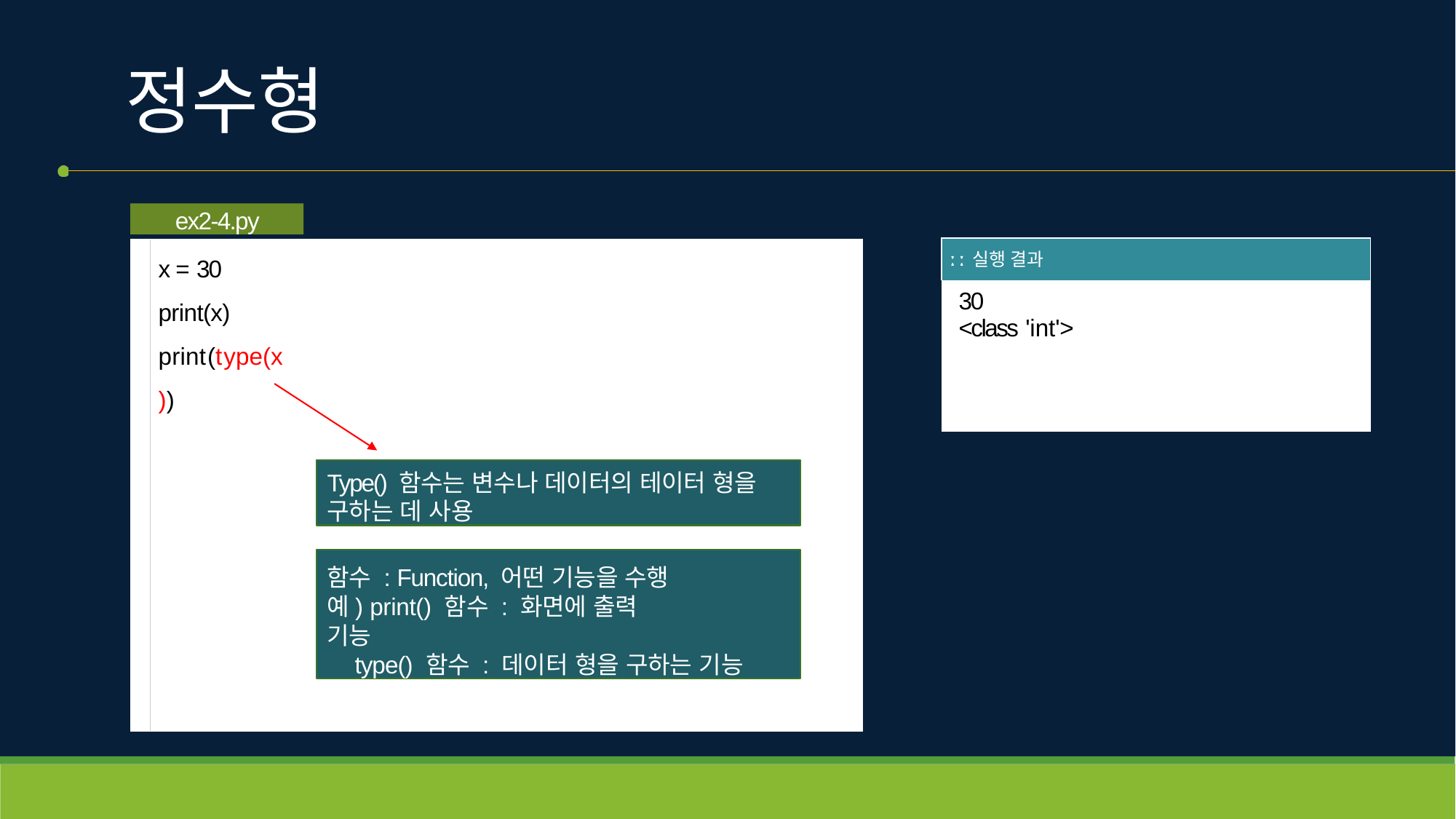

# 정수형

ex2-4.py
x = 30
print(x)  print(type(x))
| ː ː 실행 결과 |
| --- |
| 30 <class 'int'> |

Type() 함수는 변수나 데이터의 테이터 형을  구하는 데 사용
함수 : Function, 어떤 기능을 수행  예) print() 함수 : 화면에 출력 기능
type() 함수 : 데이터 형을 구하는 기능